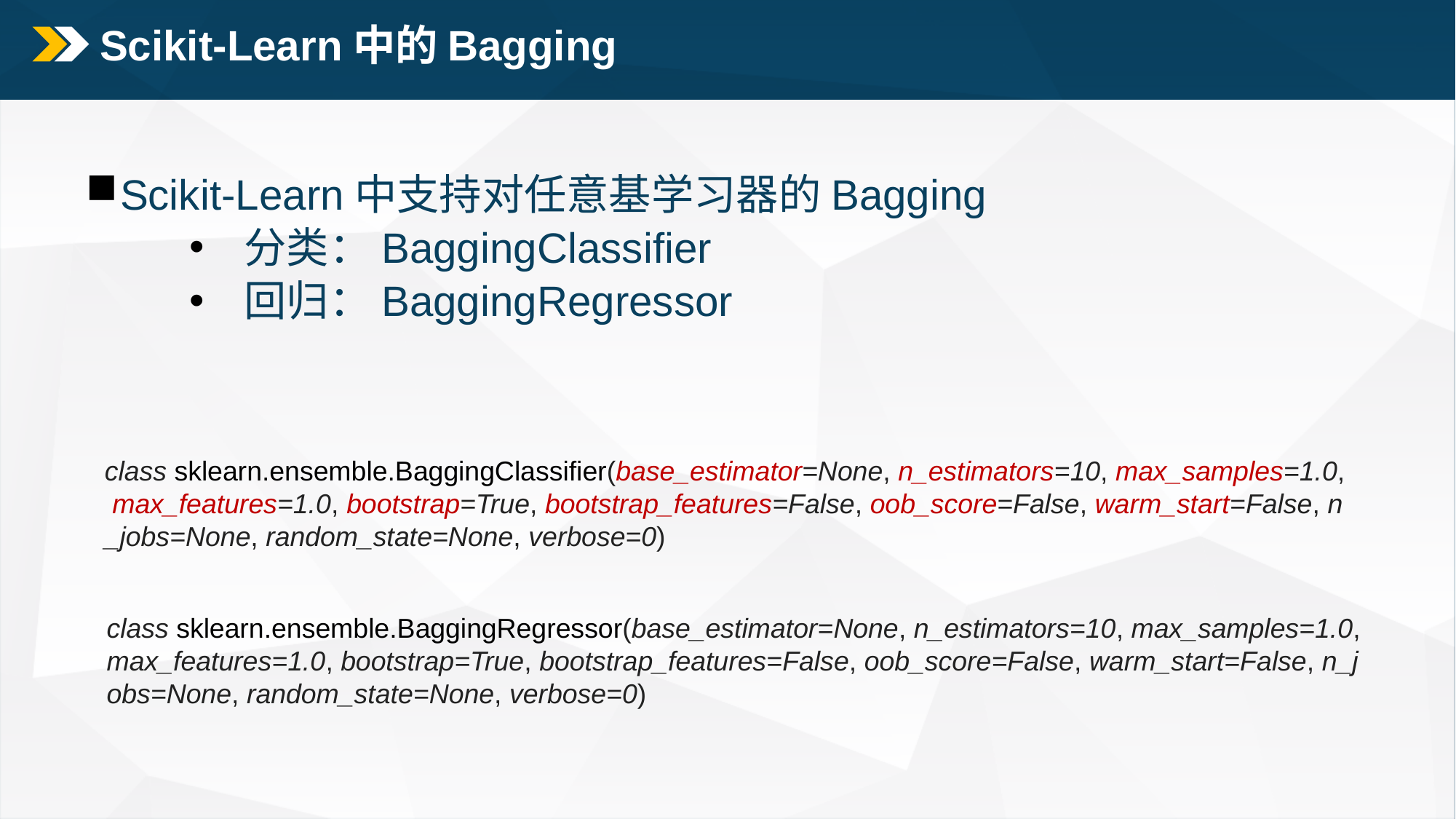

# Scikit-Learn中的Bagging
Scikit-Learn中支持对任意基学习器的Bagging
分类：BaggingClassifier
回归：BaggingRegressor
class sklearn.ensemble.BaggingClassifier(base_estimator=None, n_estimators=10, max_samples=1.0, max_features=1.0, bootstrap=True, bootstrap_features=False, oob_score=False, warm_start=False, n_jobs=None, random_state=None, verbose=0)
class sklearn.ensemble.BaggingRegressor(base_estimator=None, n_estimators=10, max_samples=1.0, max_features=1.0, bootstrap=True, bootstrap_features=False, oob_score=False, warm_start=False, n_jobs=None, random_state=None, verbose=0)